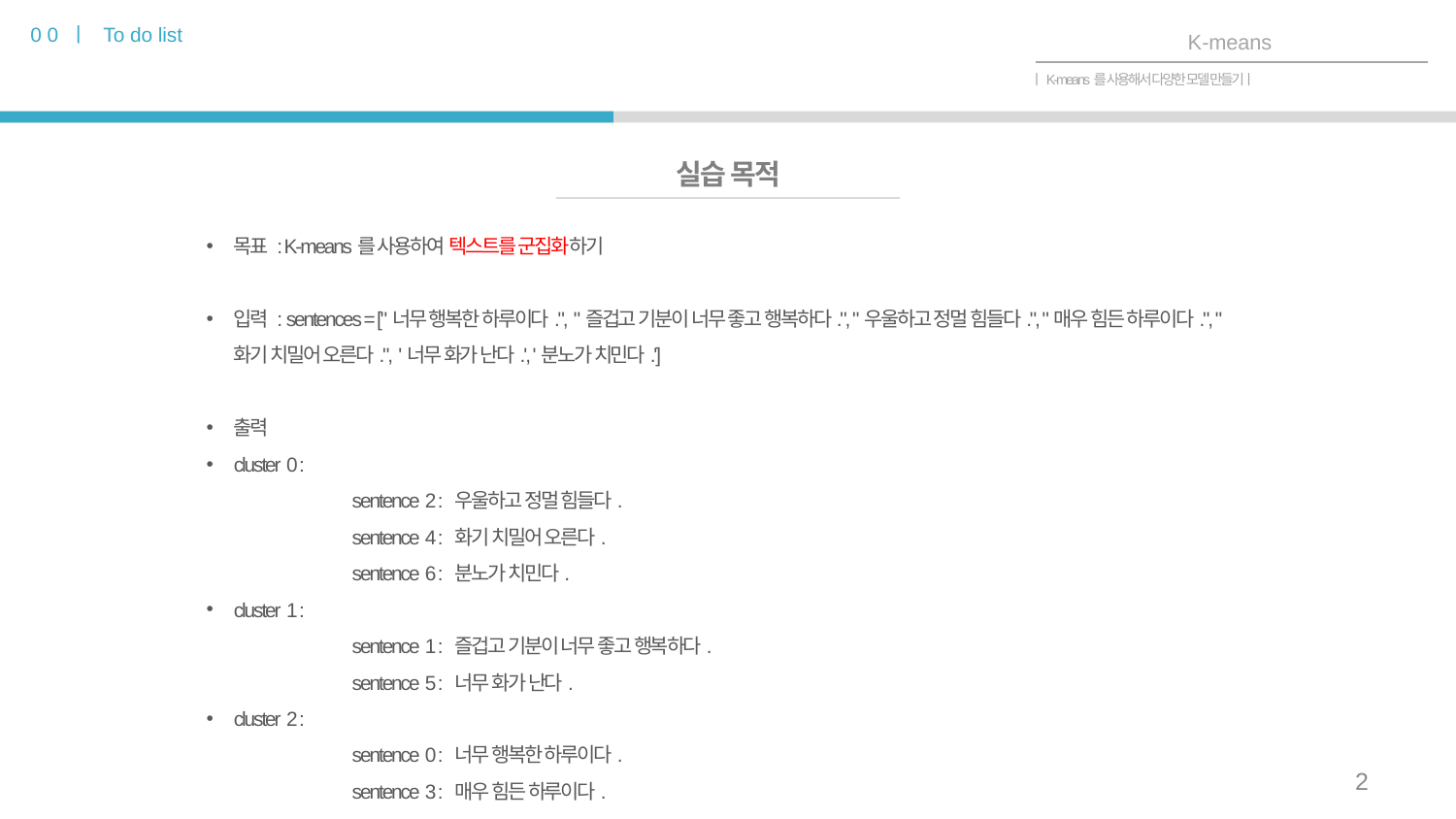

0 0 ㅣ  To do list
K-means
ㅣK-means를 사용해서 다양한 모델 만들기ㅣ

실습 목적
목표 : K-means를 사용하여 텍스트를 군집화하기

입력 : sentences = ["너무 행복한 하루이다.",  "즐겁고 기분이 너무 좋고 행복하다.", "우울하고 정멀 힘들다.", "매우 힘든 하루이다.", "화기 치밀어 오른다.",  '너무 화가 난다.', '분노가 치민다.']

출력
cluster  0 :
	sentence  2 :  우울하고 정멀 힘들다.
	sentence  4 :  화기 치밀어 오른다.
	sentence  6 :  분노가 치민다.
cluster  1 :
	sentence  1 :  즐겁고 기분이 너무 좋고 행복하다.
	sentence  5 :  너무 화가 난다.
cluster  2 :
	sentence  0 :  너무 행복한 하루이다.
	sentence  3 :  매우 힘든 하루이다.
2